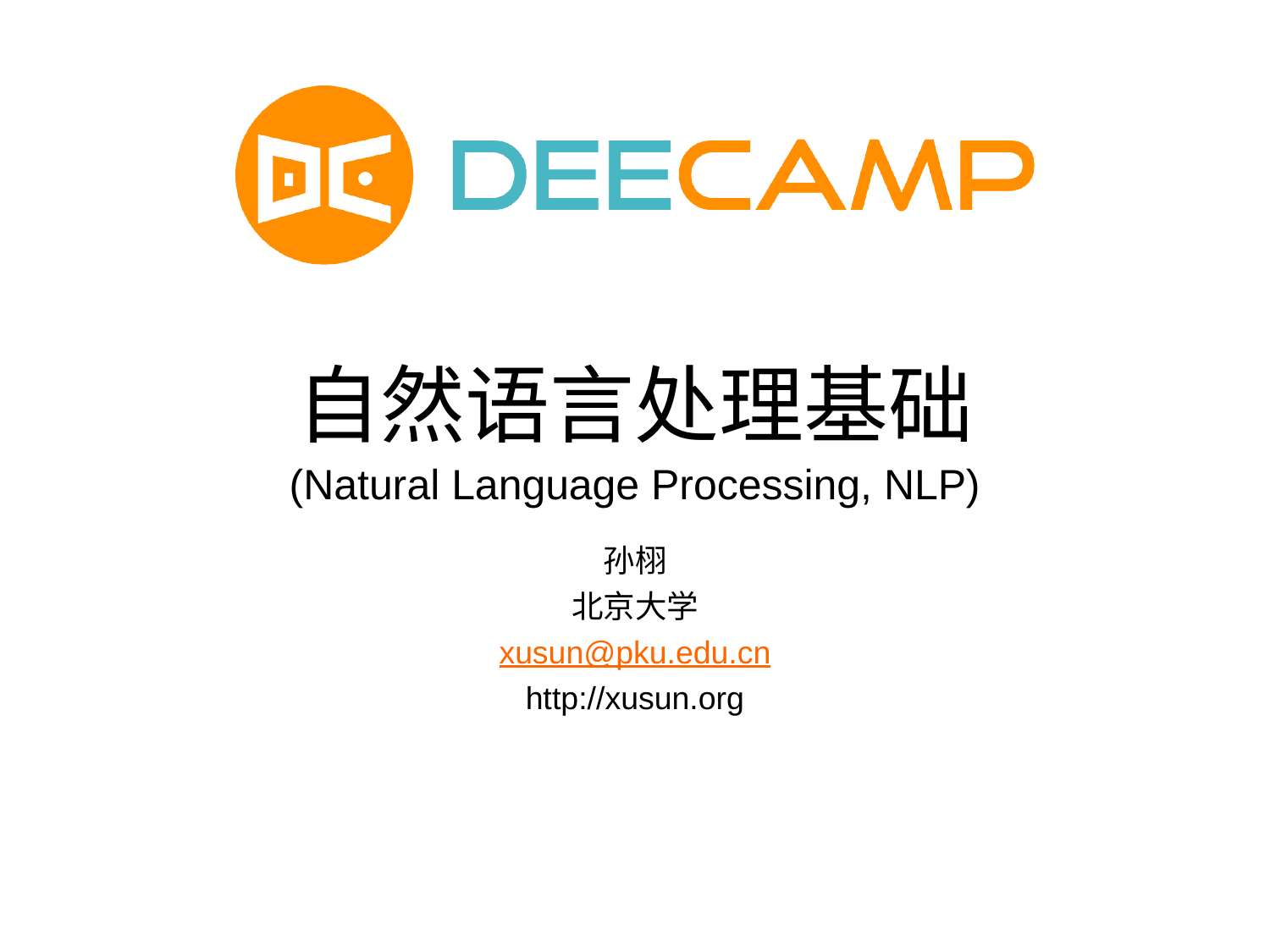

# 自然语言处理基础 (Natural Language Processing, NLP)
孙栩
北京大学
xusun@pku.edu.cn
http://xusun.org